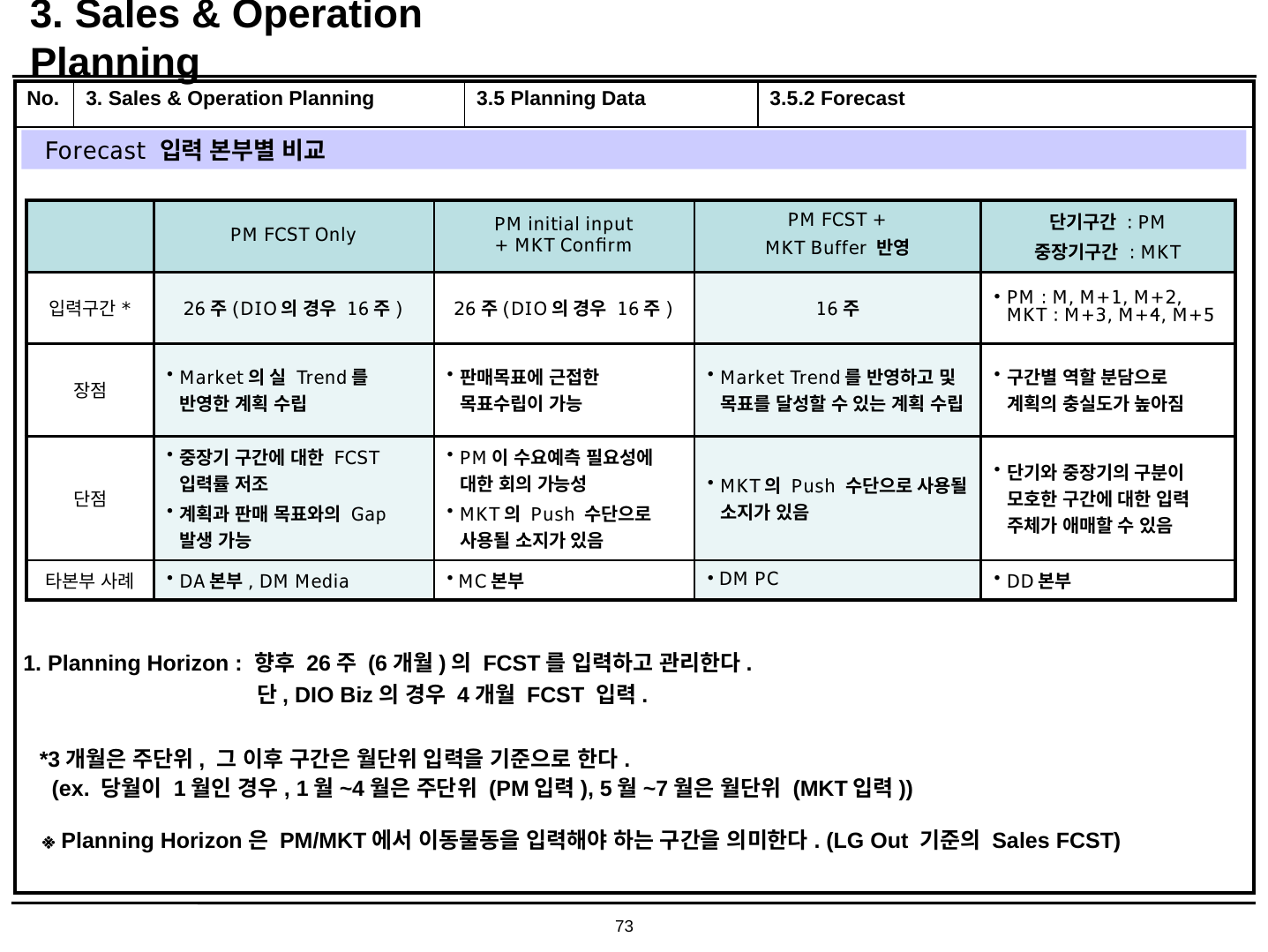

# 3. Sales & Operation Planning
| No. | 3. Sales & Operation Planning | 3.5 Planning Data | 3.5.2 Forecast |
| --- | --- | --- | --- |
|  |  |  |  |
Forecast 입력 본부별 비교
|  | PM FCST Only | PM initial input + MKT Confirm | PM FCST + MKT Buffer 반영 | 단기구간 : PM 중장기구간 : MKT |
| --- | --- | --- | --- | --- |
| 입력구간\* | 26주(DIO의 경우 16주) | 26주(DIO의 경우 16주) | 16주 | PM : M, M+1, M+2, MKT : M+3, M+4, M+5 |
| 장점 | Market의 실 Trend를 반영한 계획 수립 | 판매목표에 근접한 목표수립이 가능 | Market Trend를 반영하고 및 목표를 달성할 수 있는 계획 수립 | 구간별 역할 분담으로 계획의 충실도가 높아짐 |
| 단점 | 중장기 구간에 대한 FCST 입력률 저조 계획과 판매 목표와의 Gap 발생 가능 | PM이 수요예측 필요성에 대한 회의 가능성 MKT의 Push 수단으로 사용될 소지가 있음 | MKT의 Push 수단으로 사용될 소지가 있음 | 단기와 중장기의 구분이 모호한 구간에 대한 입력 주체가 애매할 수 있음 |
| 타본부 사례 | DA본부, DM Media | MC본부 | DM PC | DD본부 |
1. Planning Horizon : 향후 26주 (6개월)의 FCST를 입력하고 관리한다.
                                     단, DIO Biz의 경우 4개월 FCST 입력.
*3개월은 주단위, 그 이후 구간은 월단위 입력을 기준으로 한다.
  (ex. 당월이 1월인 경우, 1월~4월은 주단위 (PM입력), 5월~7월은 월단위 (MKT입력))
※ Planning Horizon은 PM/MKT에서 이동물동을 입력해야 하는 구간을 의미한다. (LG Out 기준의 Sales FCST)
73